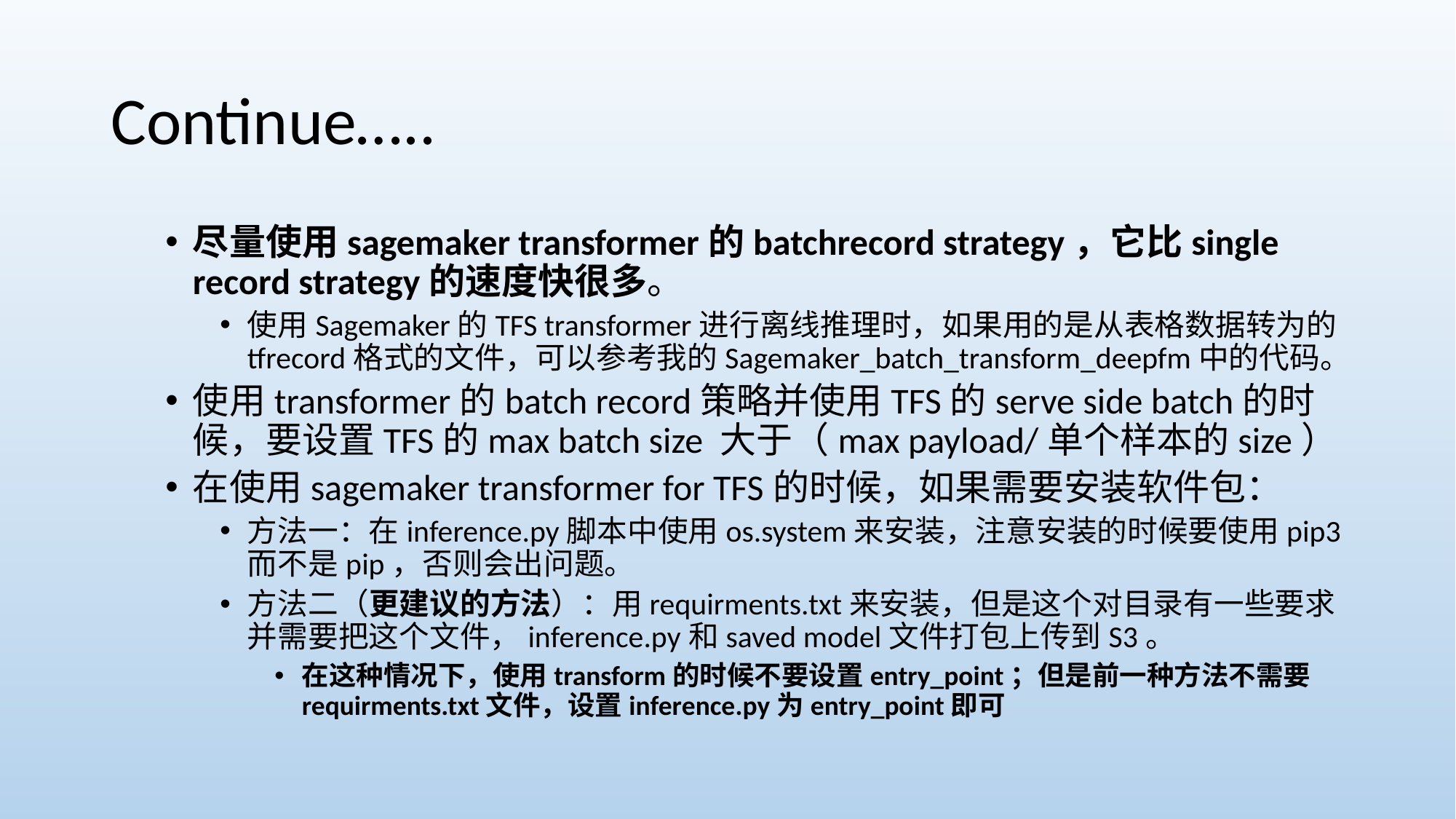

# Continue…..
尽量使用sagemaker transformer的batchrecord strategy，它比single record strategy的速度快很多。
使用Sagemaker的TFS transformer进行离线推理时，如果用的是从表格数据转为的tfrecord格式的文件，可以参考我的Sagemaker_batch_transform_deepfm中的代码。
使用transformer的batch record策略并使用TFS的serve side batch的时候，要设置TFS的max batch size 大于（max payload/单个样本的size）
在使用sagemaker transformer for TFS的时候，如果需要安装软件包：
方法一：在inference.py脚本中使用os.system来安装，注意安装的时候要使用pip3而不是pip，否则会出问题。
方法二（更建议的方法）：用requirments.txt来安装，但是这个对目录有一些要求并需要把这个文件，inference.py和saved model文件打包上传到S3。
在这种情况下，使用transform的时候不要设置entry_point；但是前一种方法不需要requirments.txt文件，设置inference.py为entry_point即可